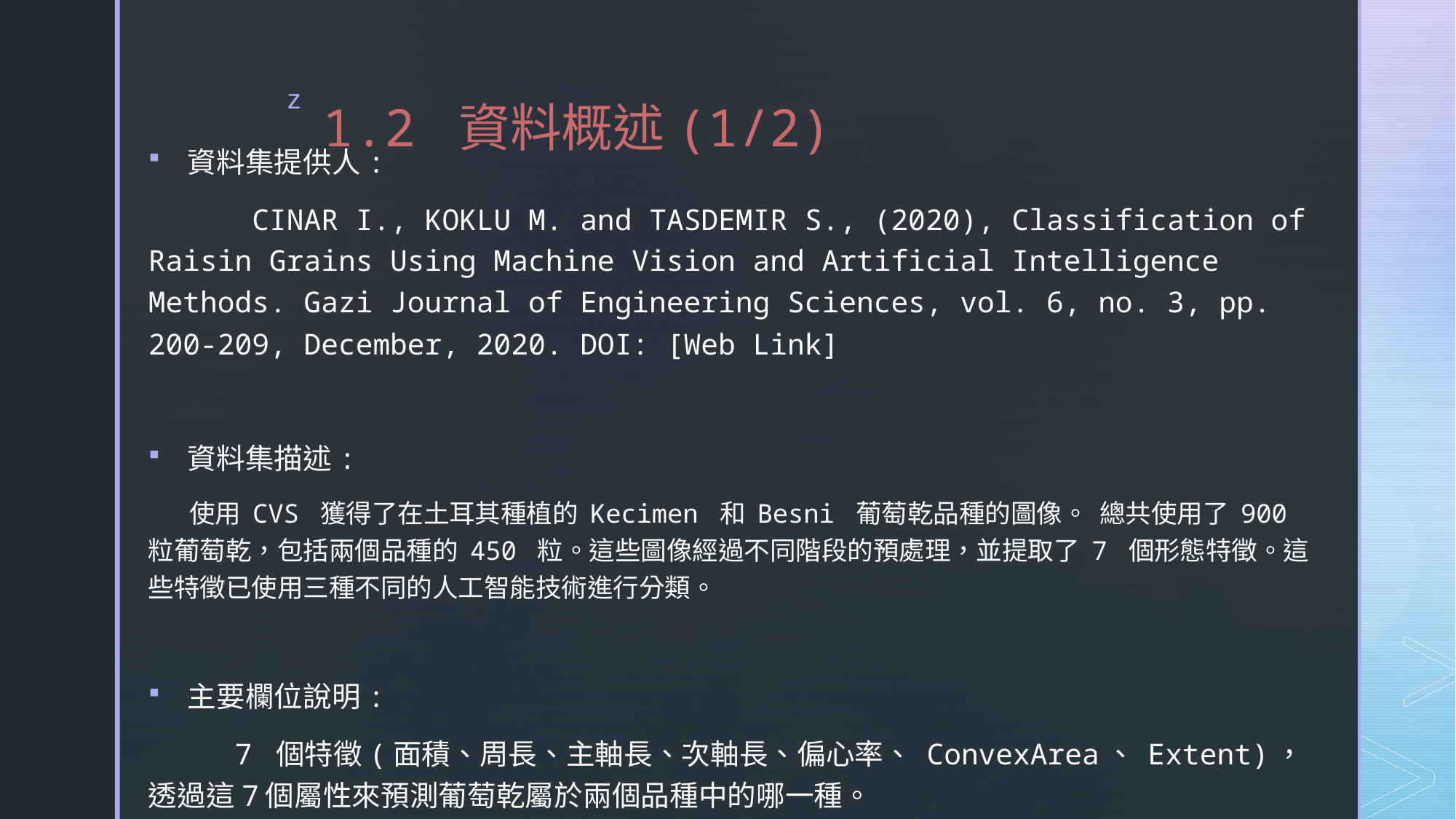

# 1.2 資料概述(1/2)
資料集提供人:
      CINAR I., KOKLU M. and TASDEMIR S., (2020), Classification of Raisin Grains Using Machine Vision and Artificial Intelligence Methods. Gazi Journal of Engineering Sciences, vol. 6, no. 3, pp. 200-209, December, 2020. DOI: [Web Link]

資料集描述:
      使用 CVS 獲得了在土耳其種植的 Kecimen 和 Besni 葡萄乾品種的圖像。  總共使用了 900 粒葡萄乾，包括兩個品種的 450 粒。這些圖像經過不同階段的預處理，並提取了 7 個形態特徵。這些特徵已使用三種不同的人工智能技術進行分類。

主要欄位說明:
     7 個特徵(面積、周長、主軸長、次軸長、偏心率、 ConvexArea、 Extent)，透過這7個屬性來預測葡萄乾屬於兩個品種中的哪一種。